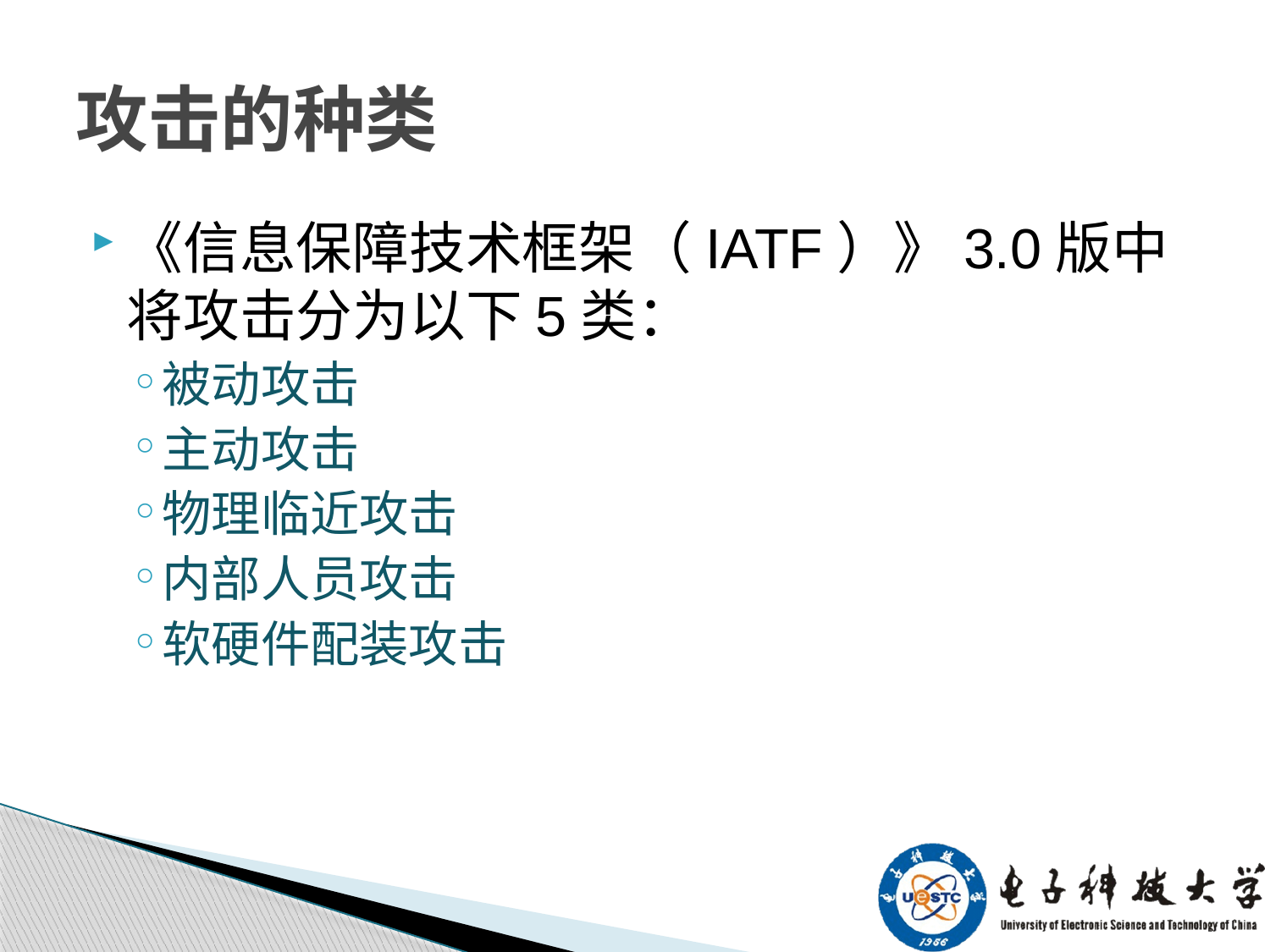

# 攻击的种类
《信息保障技术框架（IATF）》3.0版中将攻击分为以下5类：
被动攻击
主动攻击
物理临近攻击
内部人员攻击
软硬件配装攻击
8